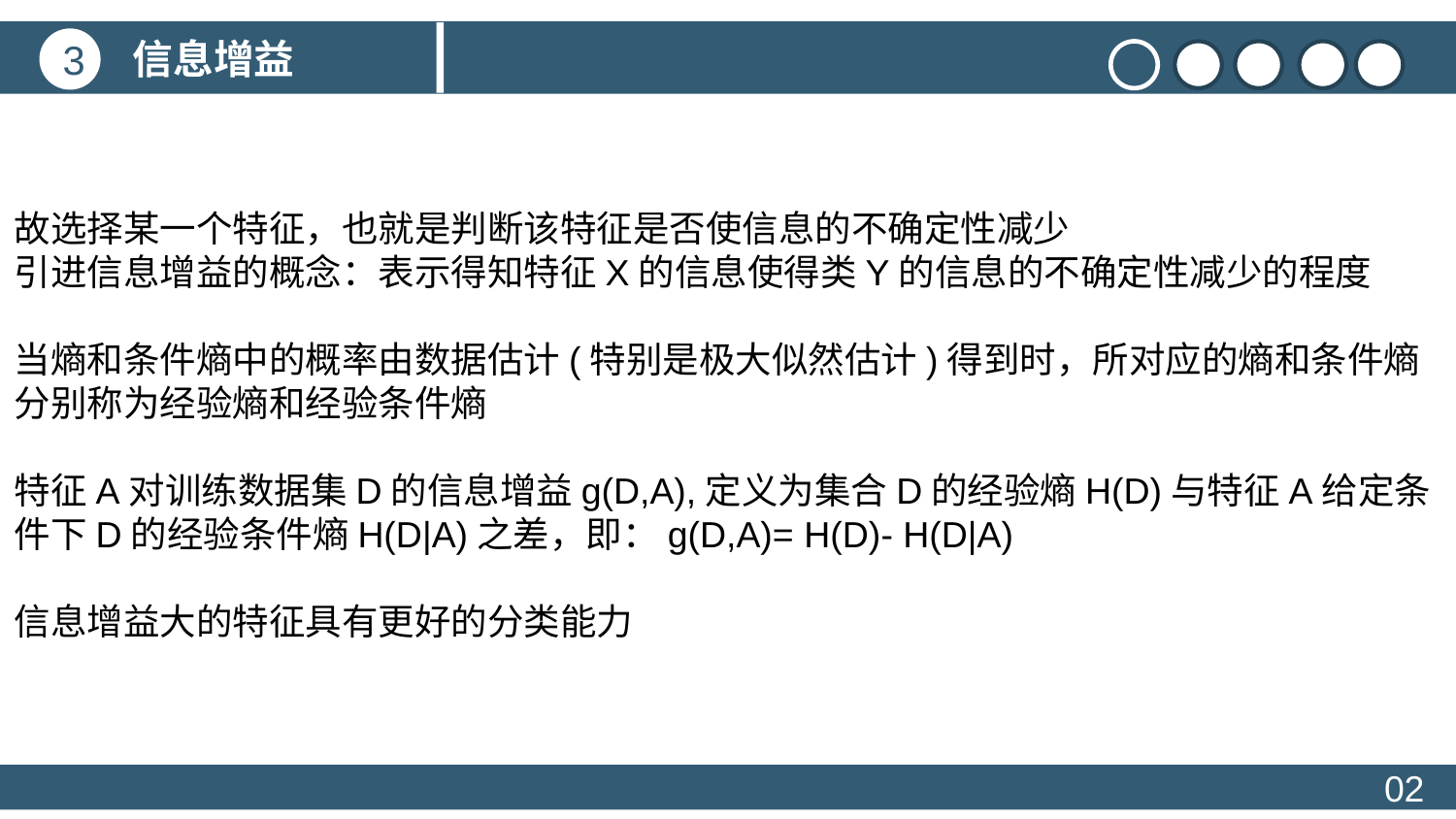

信息增益
3

故选择某一个特征，也就是判断该特征是否使信息的不确定性减少
引进信息增益的概念：表示得知特征X的信息使得类Y的信息的不确定性减少的程度

当熵和条件熵中的概率由数据估计(特别是极大似然估计)得到时，所对应的熵和条件熵分别称为经验熵和经验条件熵

特征A对训练数据集D的信息增益g(D,A),定义为集合D的经验熵H(D)与特征A给定条件下D的经验条件熵H(D|A)之差，即：g(D,A)= H(D)- H(D|A)

信息增益大的特征具有更好的分类能力

02